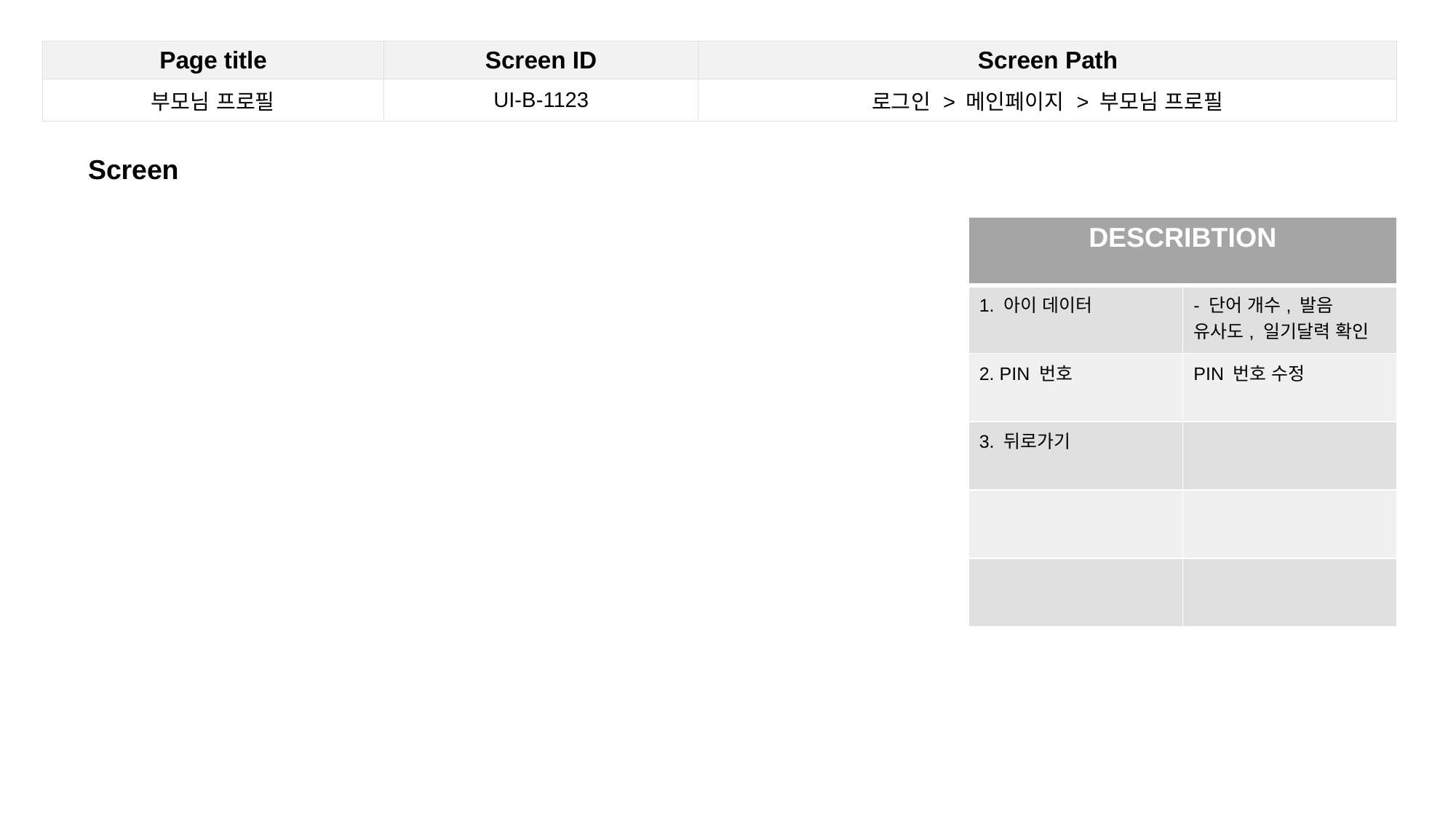

| Page title | Screen ID | Screen Path |
| --- | --- | --- |
| 부모님 프로필 | UI-B-1123 | 로그인 > 메인페이지 > 부모님 프로필 |
Screen
| DESCRIBTION |  |
| --- | --- |
| 1. 아이 데이터 | - 단어 개수, 발음 유사도, 일기달력 확인 |
| 2. PIN 번호 | PIN 번호 수정 |
| 3. 뒤로가기 |  |
|  |  |
|  |  |